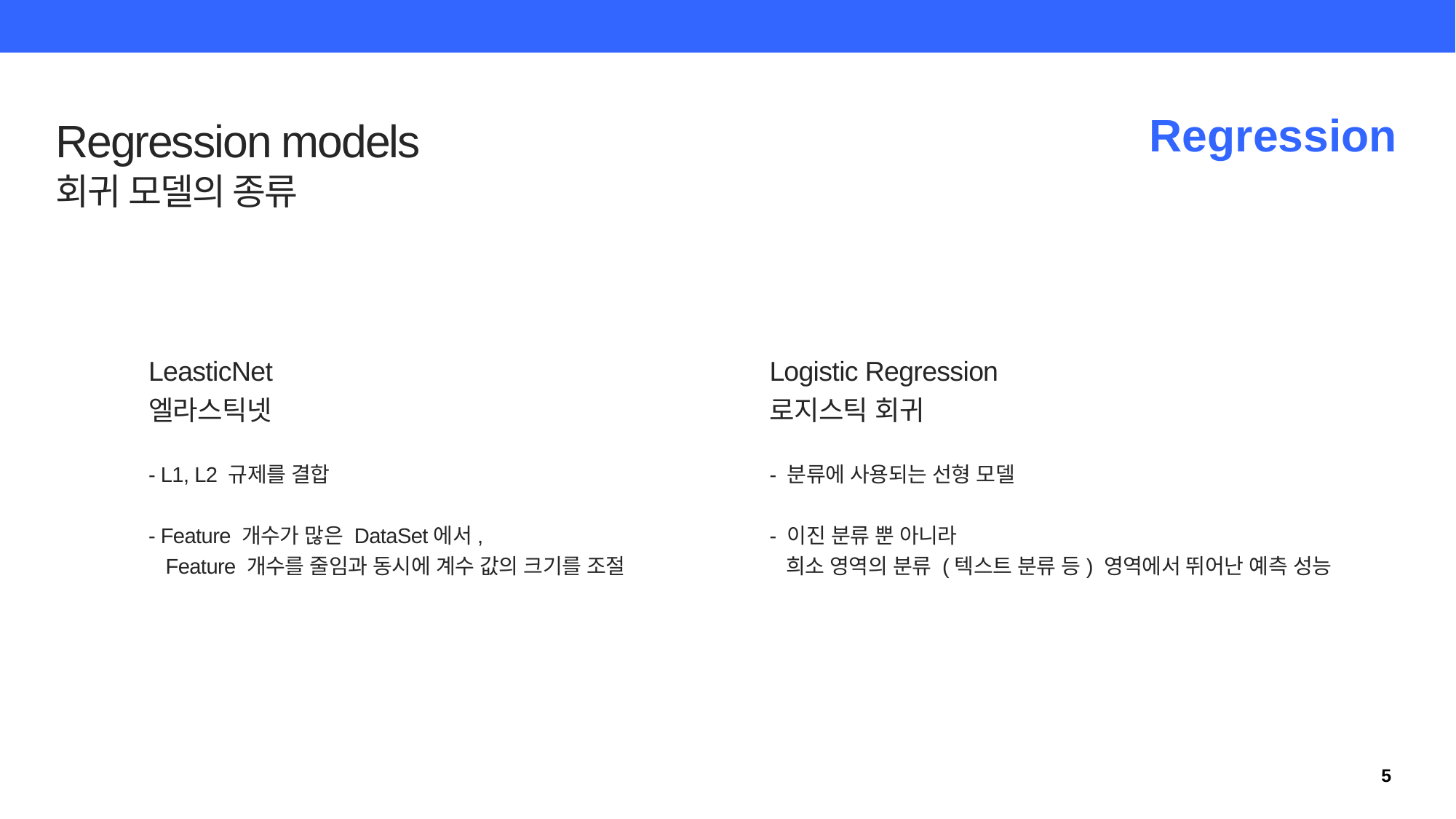

Regression
Regression models
회귀 모델의 종류
Logistic Regression
로지스틱 회귀

- 분류에 사용되는 선형 모델

- 이진 분류 뿐 아니라
   희소 영역의 분류 (텍스트 분류 등) 영역에서 뛰어난 예측 성능
LeasticNet
엘라스틱넷

- L1, L2 규제를 결합

- Feature 개수가 많은 DataSet에서,
   Feature 개수를 줄임과 동시에 계수 값의 크기를 조절
5